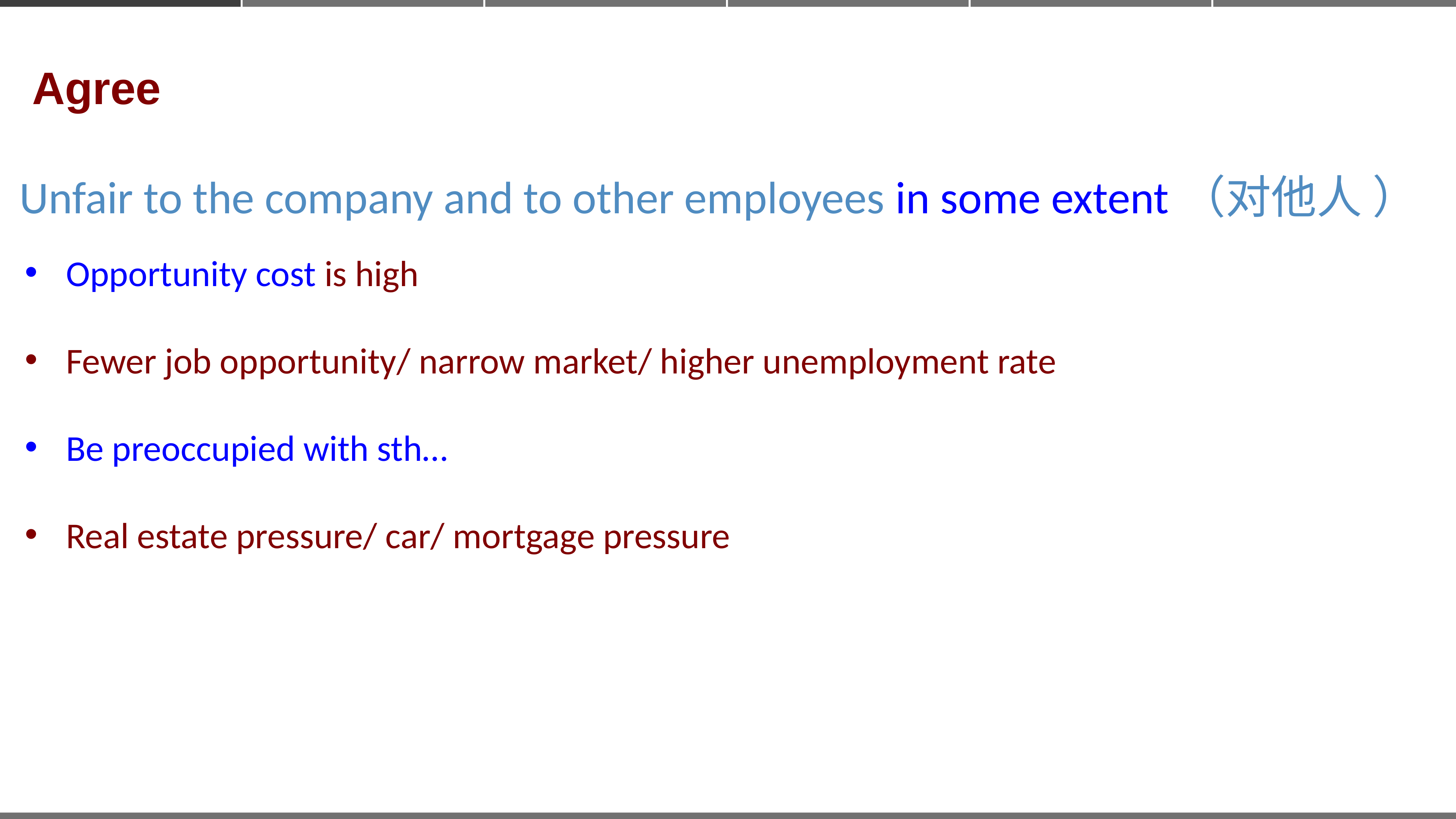

Agree

Unfair to the company and to other employees in some extent（对他人 ）

Opportunity cost is high

Fewer job opportunity/ narrow market/ higher unemployment rate

Be preoccupied with sth…

Real estate pressure/ car/ mortgage pressure